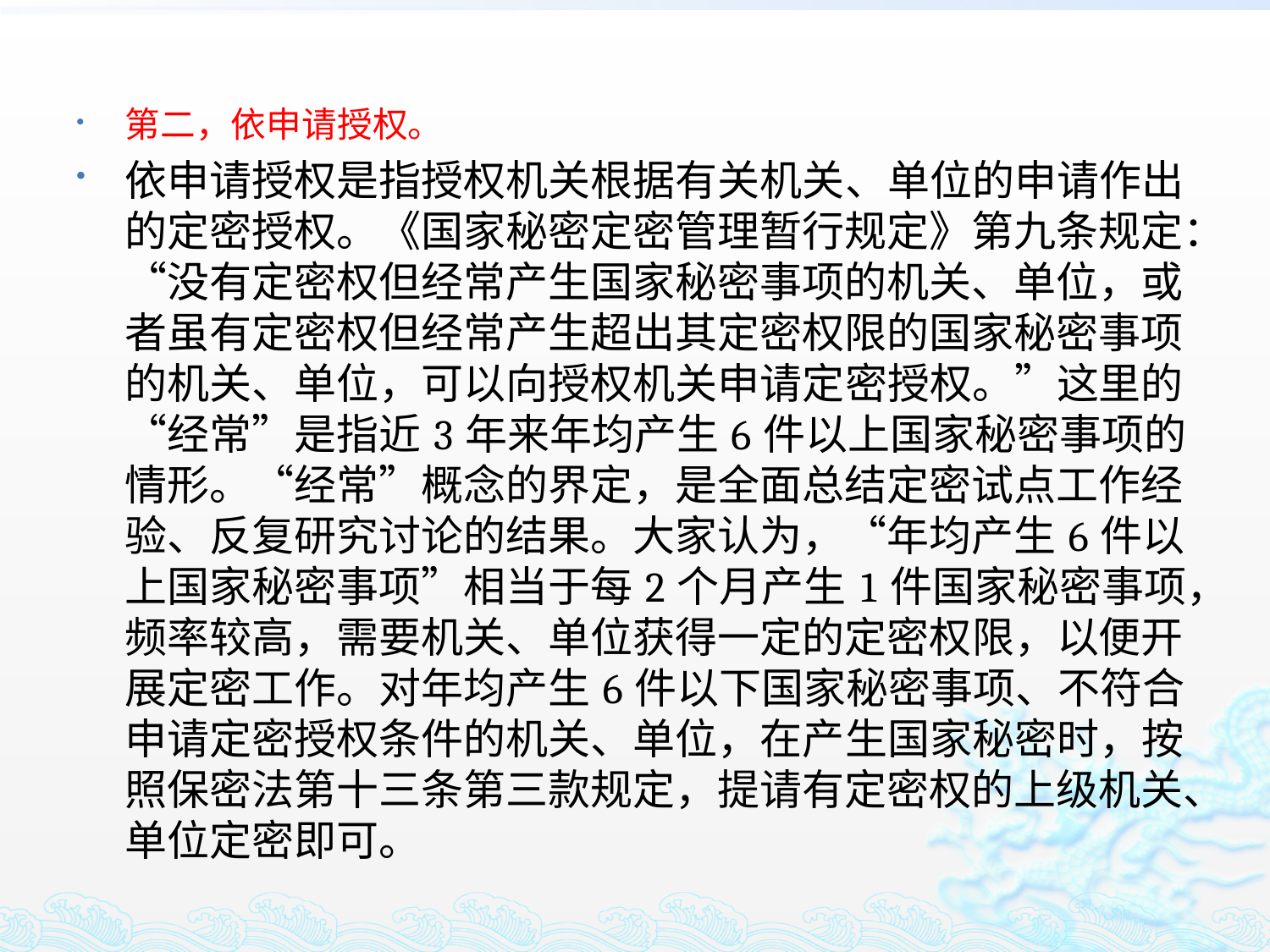

第二，依申请授权。
依申请授权是指授权机关根据有关机关、单位的申请作出的定密授权。《国家秘密定密管理暂行规定》第九条规定：“没有定密权但经常产生国家秘密事项的机关、单位，或者虽有定密权但经常产生超出其定密权限的国家秘密事项的机关、单位，可以向授权机关申请定密授权。”这里的“经常”是指近3年来年均产生6件以上国家秘密事项的情形。“经常”概念的界定，是全面总结定密试点工作经验、反复研究讨论的结果。大家认为，“年均产生6件以上国家秘密事项”相当于每2个月产生1件国家秘密事项，频率较高，需要机关、单位获得一定的定密权限，以便开展定密工作。对年均产生6件以下国家秘密事项、不符合申请定密授权条件的机关、单位，在产生国家秘密时，按照保密法第十三条第三款规定，提请有定密权的上级机关、单位定密即可。